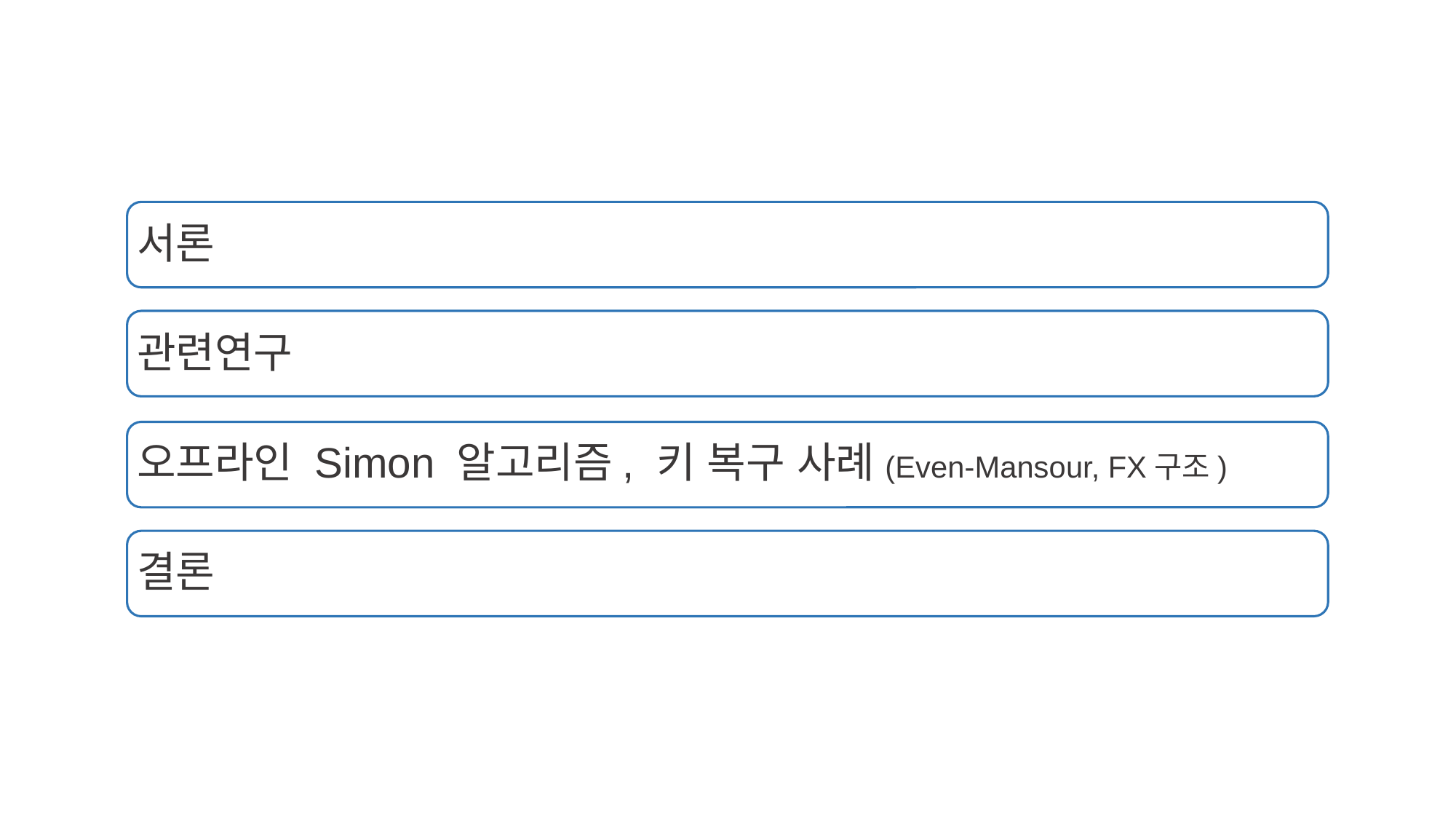

서론
관련연구
오프라인 Simon 알고리즘, 키 복구 사례(Even-Mansour, FX구조)
결론